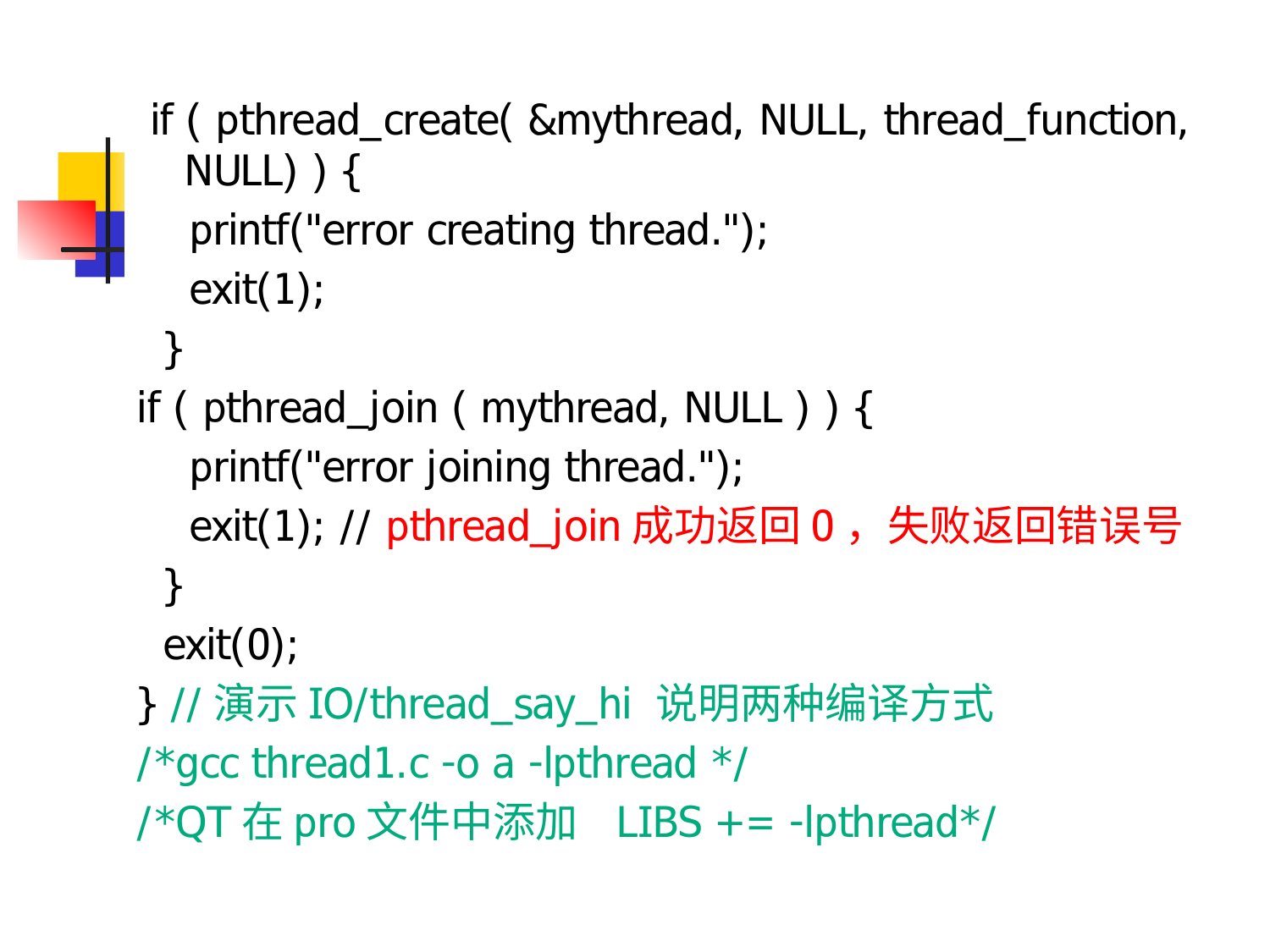

if ( pthread_create( &mythread, NULL, thread_function, NULL) ) {
    printf("error creating thread.");
    exit(1);
  }
if ( pthread_join ( mythread, NULL ) ) {
    printf("error joining thread.");
    exit(1); // pthread_join成功返回0，失败返回错误号
  }
  exit(0);
} //演示IO/thread_say_hi 说明两种编译方式
/*gcc thread1.c -o a -lpthread */
/*QT在pro文件中添加   LIBS += -lpthread*/